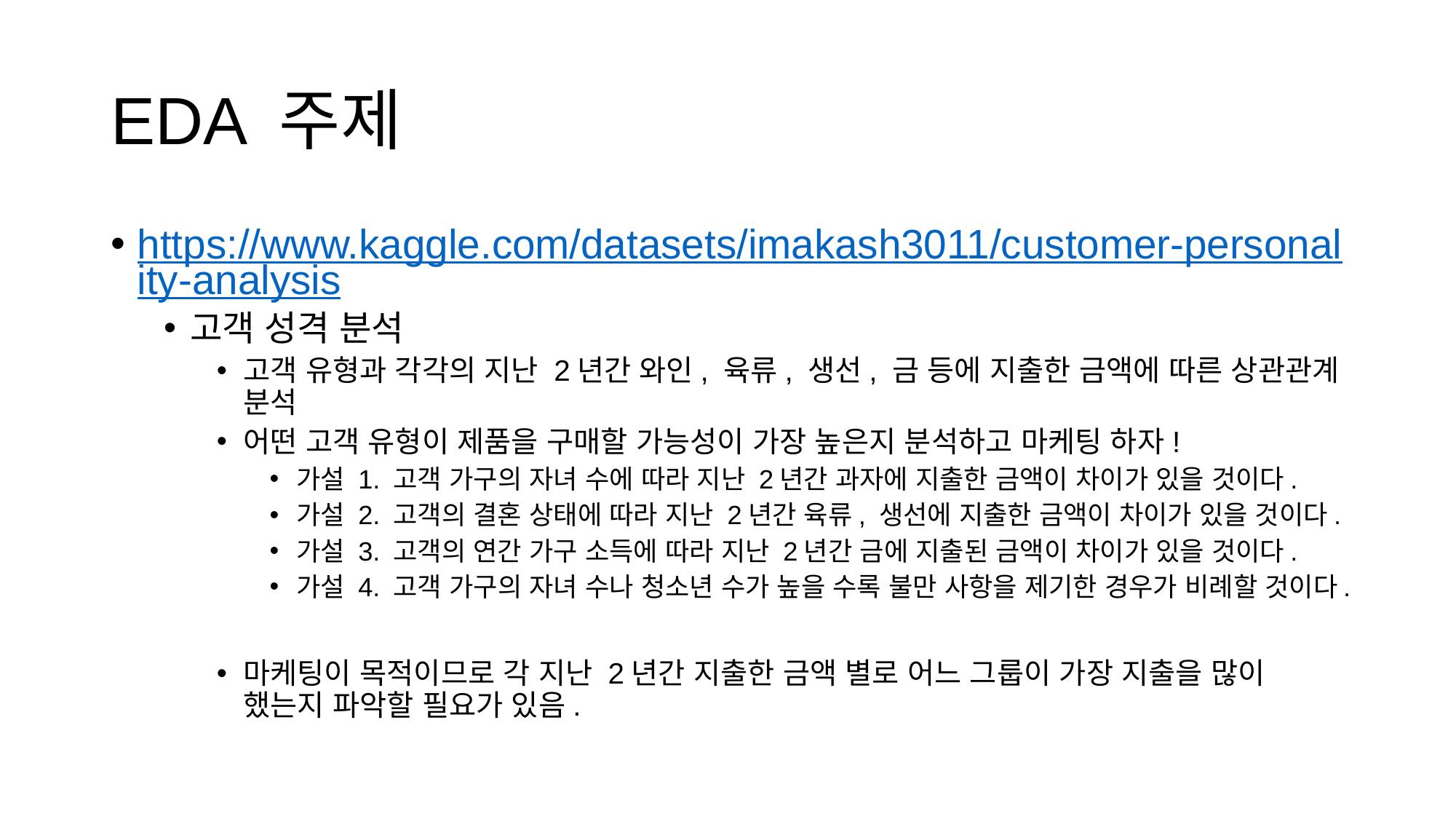

# EDA 주제
https://www.kaggle.com/datasets/imakash3011/customer-personality-analysis
고객 성격 분석
고객 유형과 각각의 지난 2년간 와인, 육류, 생선, 금 등에 지출한 금액에 따른 상관관계 분석
어떤 고객 유형이 제품을 구매할 가능성이 가장 높은지 분석하고 마케팅 하자!
가설 1. 고객 가구의 자녀 수에 따라 지난 2년간 과자에 지출한 금액이 차이가 있을 것이다.
가설 2. 고객의 결혼 상태에 따라 지난 2년간 육류, 생선에 지출한 금액이 차이가 있을 것이다.
가설 3. 고객의 연간 가구 소득에 따라 지난 2년간 금에 지출된 금액이 차이가 있을 것이다.
가설 4. 고객 가구의 자녀 수나 청소년 수가 높을 수록 불만 사항을 제기한 경우가 비례할 것이다.

마케팅이 목적이므로 각 지난 2년간 지출한 금액 별로 어느 그룹이 가장 지출을 많이 했는지 파악할 필요가 있음.